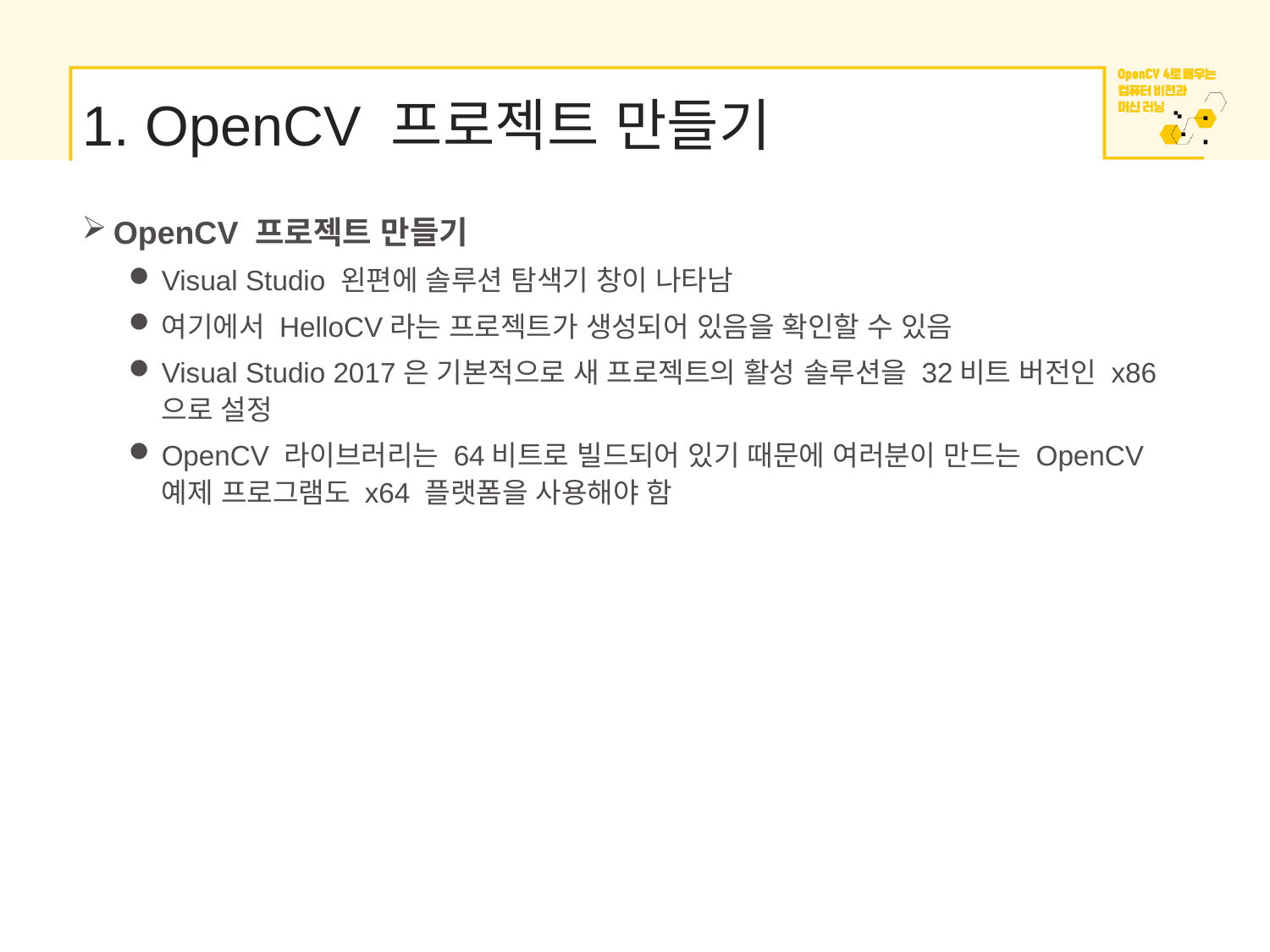

# 1. OpenCV 프로젝트 만들기
OpenCV 프로젝트 만들기
Visual Studio 왼편에 솔루션 탐색기 창이 나타남
여기에서 HelloCV라는 프로젝트가 생성되어 있음을 확인할 수 있음
Visual Studio 2017은 기본적으로 새 프로젝트의 활성 솔루션을 32비트 버전인 x86으로 설정
OpenCV 라이브러리는 64비트로 빌드되어 있기 때문에 여러분이 만드는 OpenCV 예제 프로그램도 x64 플랫폼을 사용해야 함